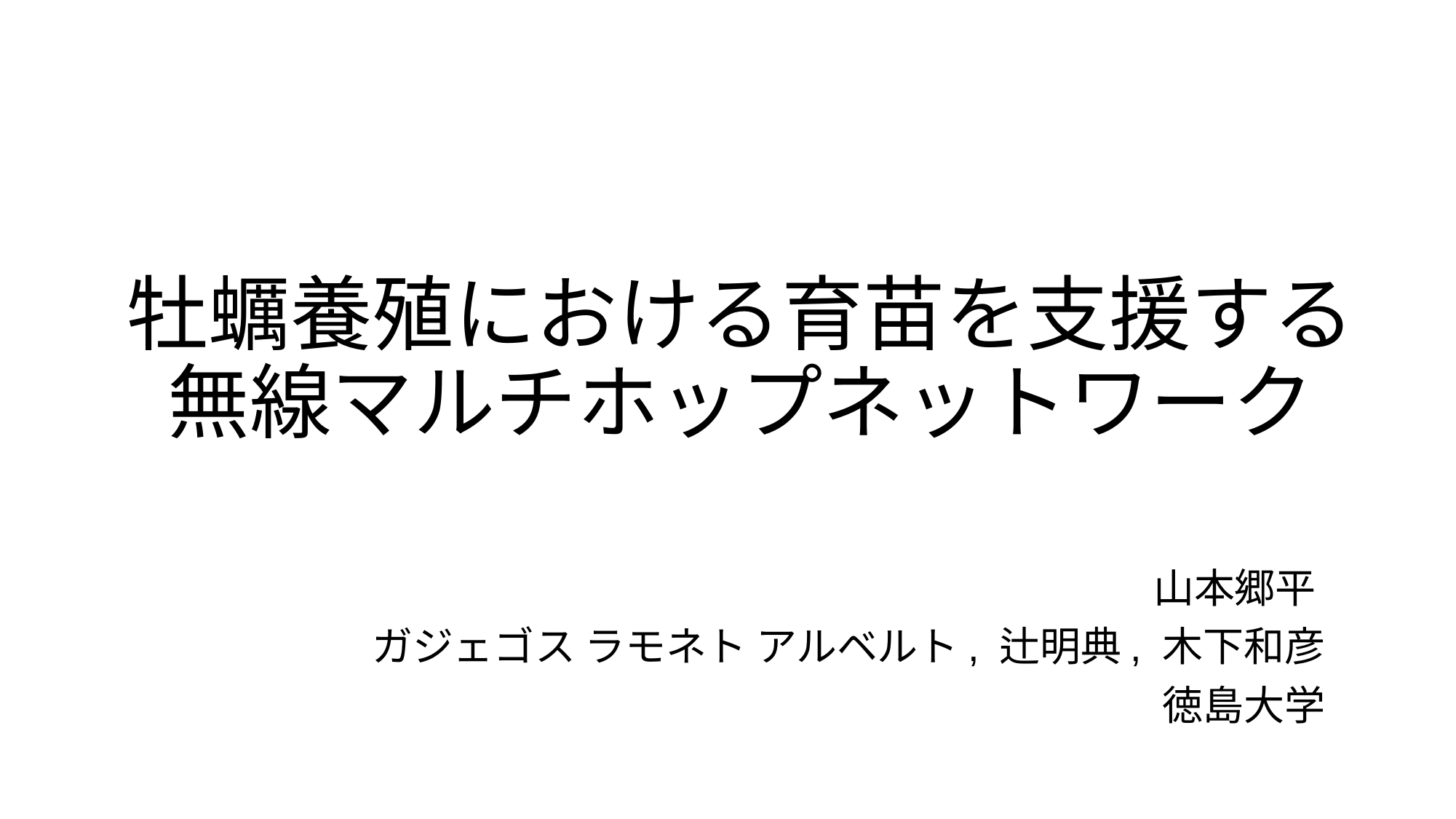

# 牡蠣養殖における育苗を支援する無線マルチホップネットワーク
山本郷平
ガジェゴス ラモネト アルベルト, 辻明典, 木下和彦
徳島大学